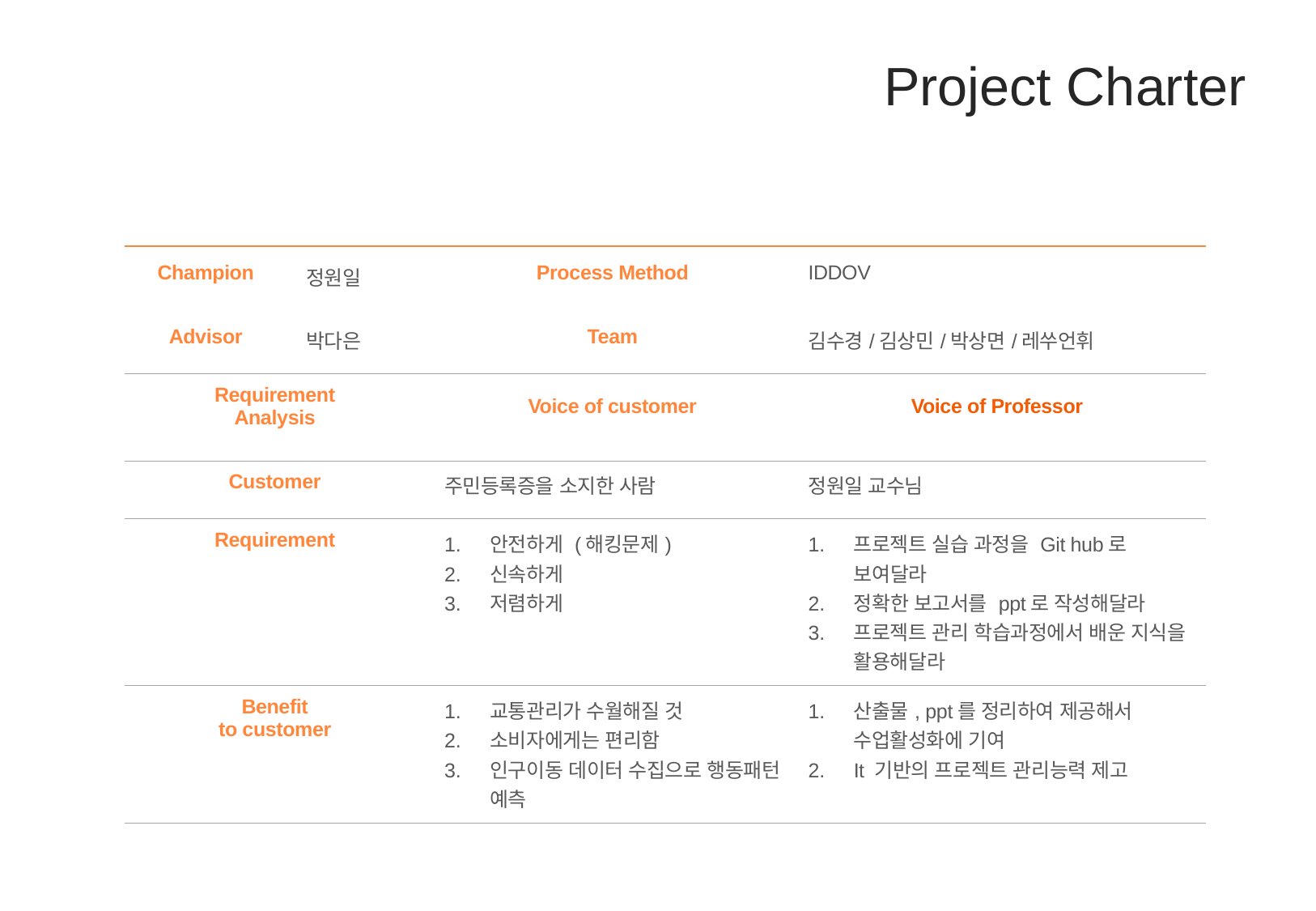

Project Charter
| Champion | 정원일 | Process Method | IDDOV |
| --- | --- | --- | --- |
| Advisor | 박다은 | Team | 김수경/김상민/박상면/레쑤언휘 |
| Requirement Analysis |  | Voice of customer | Voice of Professor |
| Customer |  | 주민등록증을 소지한 사람 | 정원일 교수님 |
| Requirement |  | 안전하게 (해킹문제) 신속하게 저렴하게 | 프로젝트 실습 과정을 Git hub로 보여달라 정확한 보고서를 ppt로 작성해달라 프로젝트 관리 학습과정에서 배운 지식을 활용해달라 |
| Benefit to customer |  | 교통관리가 수월해질 것 소비자에게는 편리함 인구이동 데이터 수집으로 행동패턴 예측 | 산출물, ppt를 정리하여 제공해서 수업활성화에 기여 It 기반의 프로젝트 관리능력 제고 |